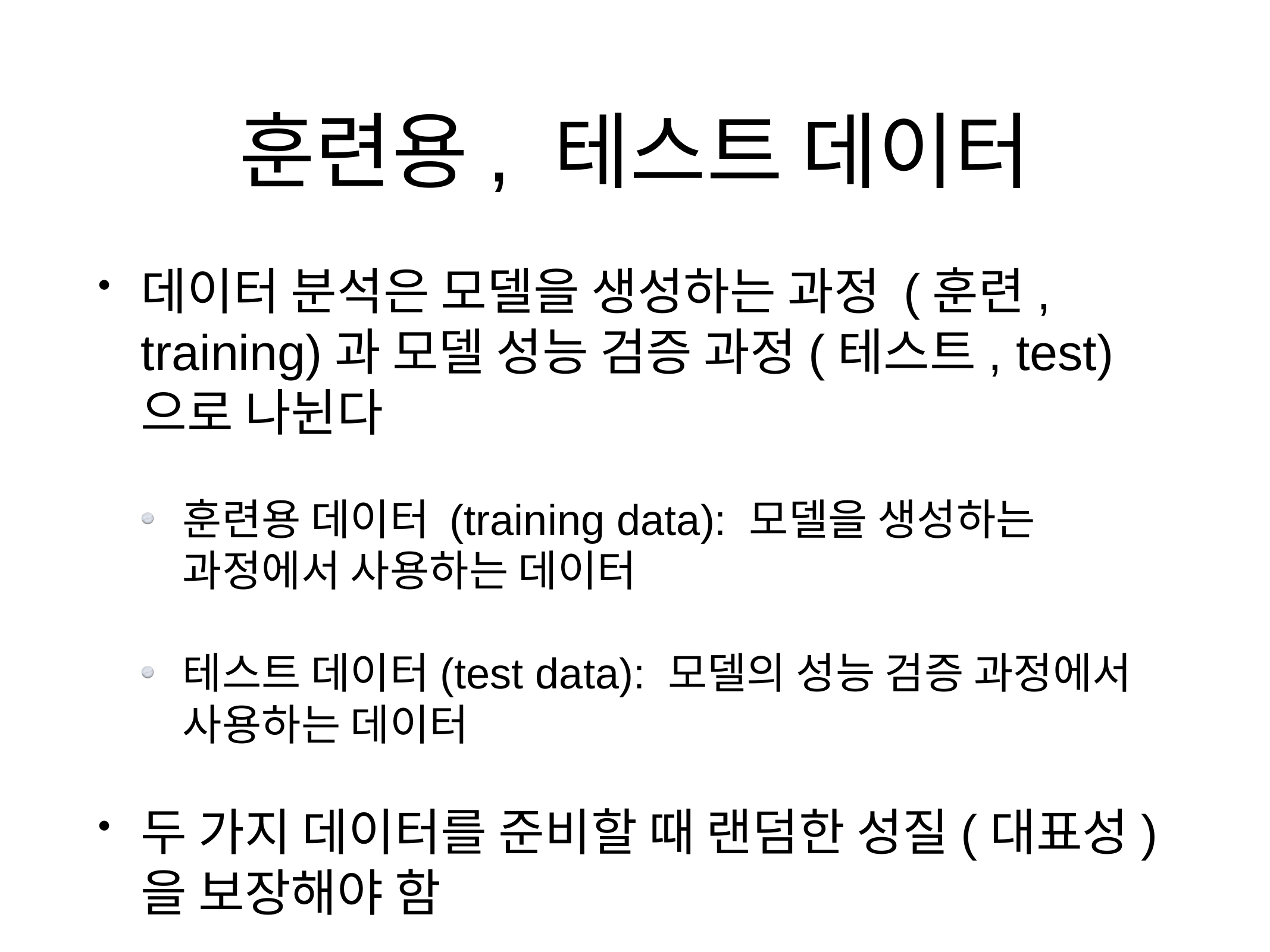

# 훈련용, 테스트 데이터
데이터 분석은 모델을 생성하는 과정 (훈련, training)과 모델 성능 검증 과정(테스트, test)으로 나뉜다
훈련용 데이터 (training data): 모델을 생성하는 과정에서 사용하는 데이터
테스트 데이터(test data): 모델의 성능 검증 과정에서     사용하는 데이터
두 가지 데이터를 준비할 때 랜덤한 성질(대표성)을 보장해야 함
59